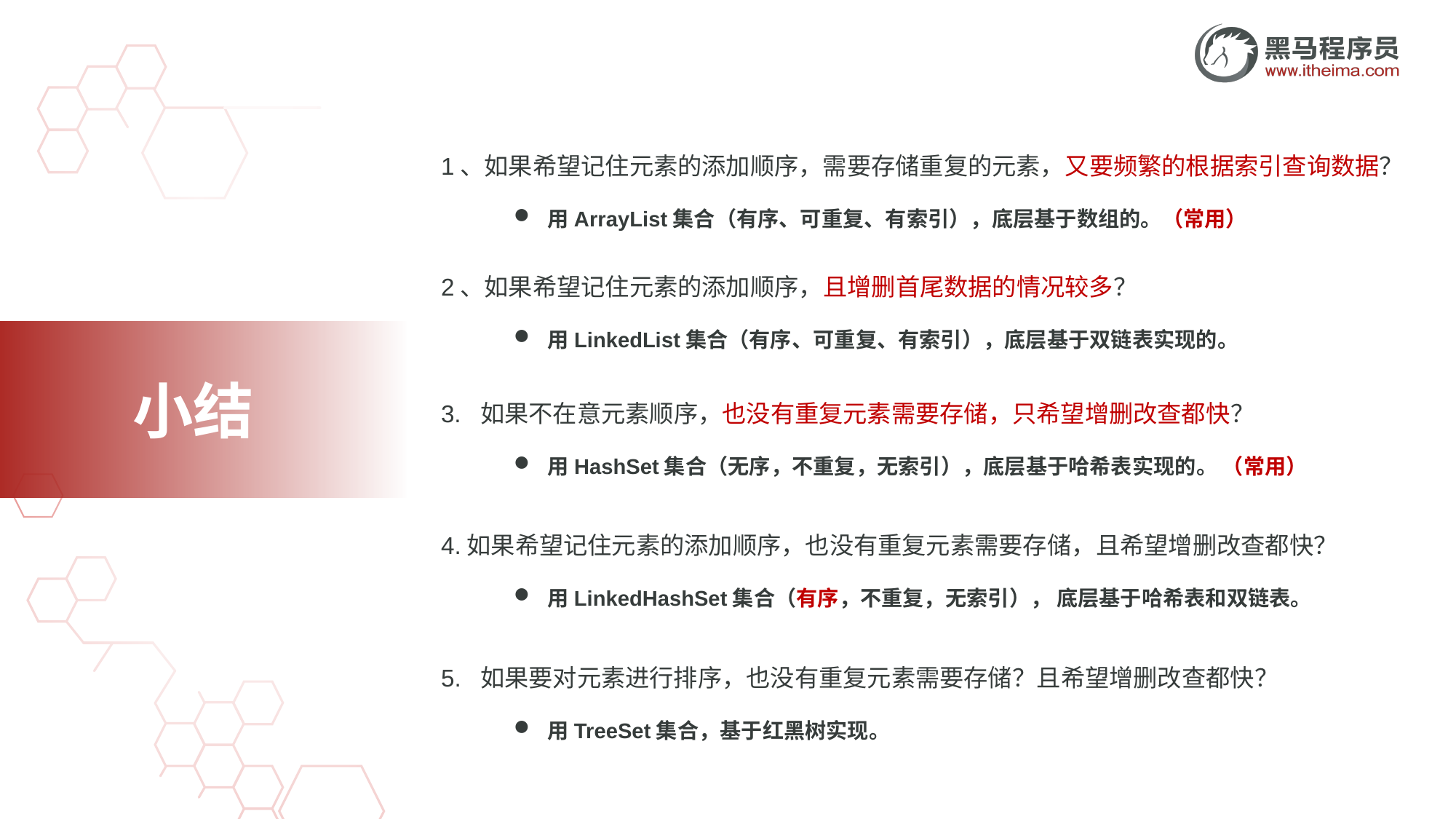

1、如果希望记住元素的添加顺序，需要存储重复的元素，又要频繁的根据索引查询数据？
用ArrayList集合（有序、可重复、有索引），底层基于数组的。（常用）
2、如果希望记住元素的添加顺序，且增删首尾数据的情况较多？
用LinkedList集合（有序、可重复、有索引），底层基于双链表实现的。
3.  如果不在意元素顺序，也没有重复元素需要存储，只希望增删改查都快？
用HashSet集合（无序，不重复，无索引），底层基于哈希表实现的。 （常用）
4.如果希望记住元素的添加顺序，也没有重复元素需要存储，且希望增删改查都快？
用LinkedHashSet集合（有序，不重复，无索引）， 底层基于哈希表和双链表。
5.  如果要对元素进行排序，也没有重复元素需要存储？且希望增删改查都快？
用TreeSet集合，基于红黑树实现。